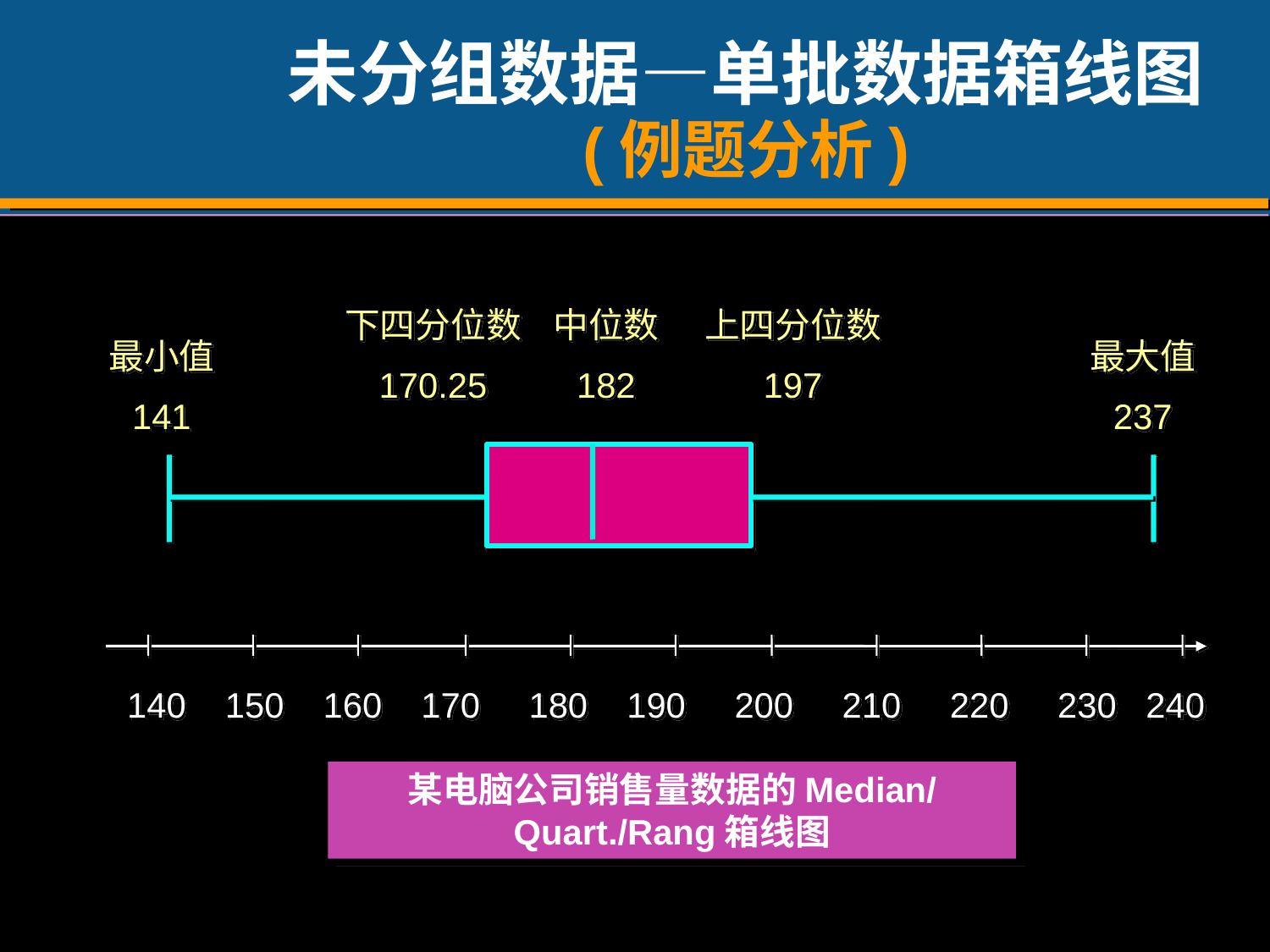

# 未分组数据—单批数据箱线图 (例题分析)

下四分位数
170.25
中位数
182
上四分位数
197
最小值
141
最大值
237

140    150    160    170     180    190     200     210     220     230   240
某电脑公司销售量数据的Median/Quart./Rang箱线图